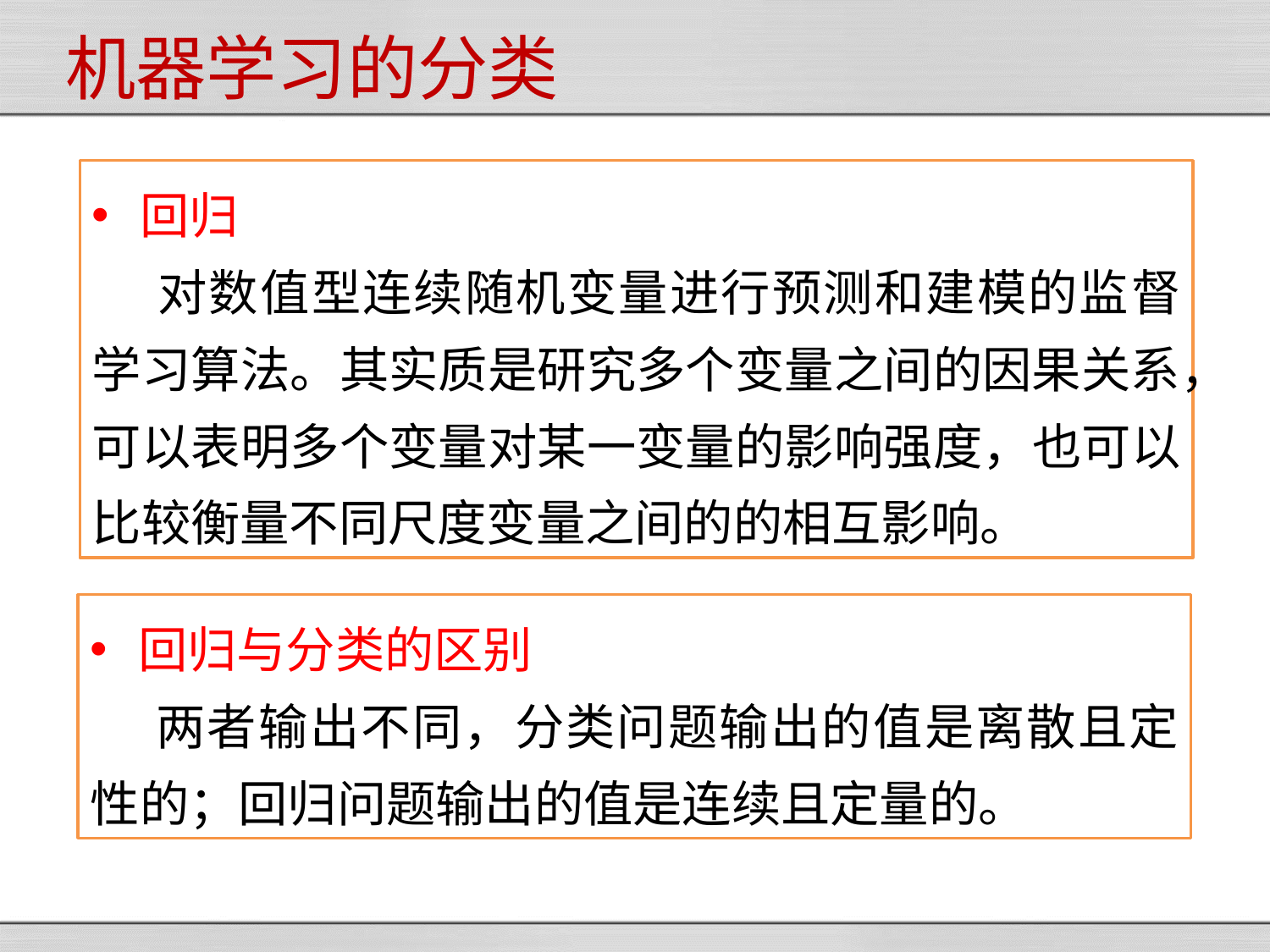

#
机器学习的分类
回归
    对数值型连续随机变量进行预测和建模的监督学习算法。其实质是研究多个变量之间的因果关系，可以表明多个变量对某一变量的影响强度，也可以比较衡量不同尺度变量之间的的相互影响。
回归与分类的区别
    两者输出不同，分类问题输出的值是离散且定性的；回归问题输出的值是连续且定量的。